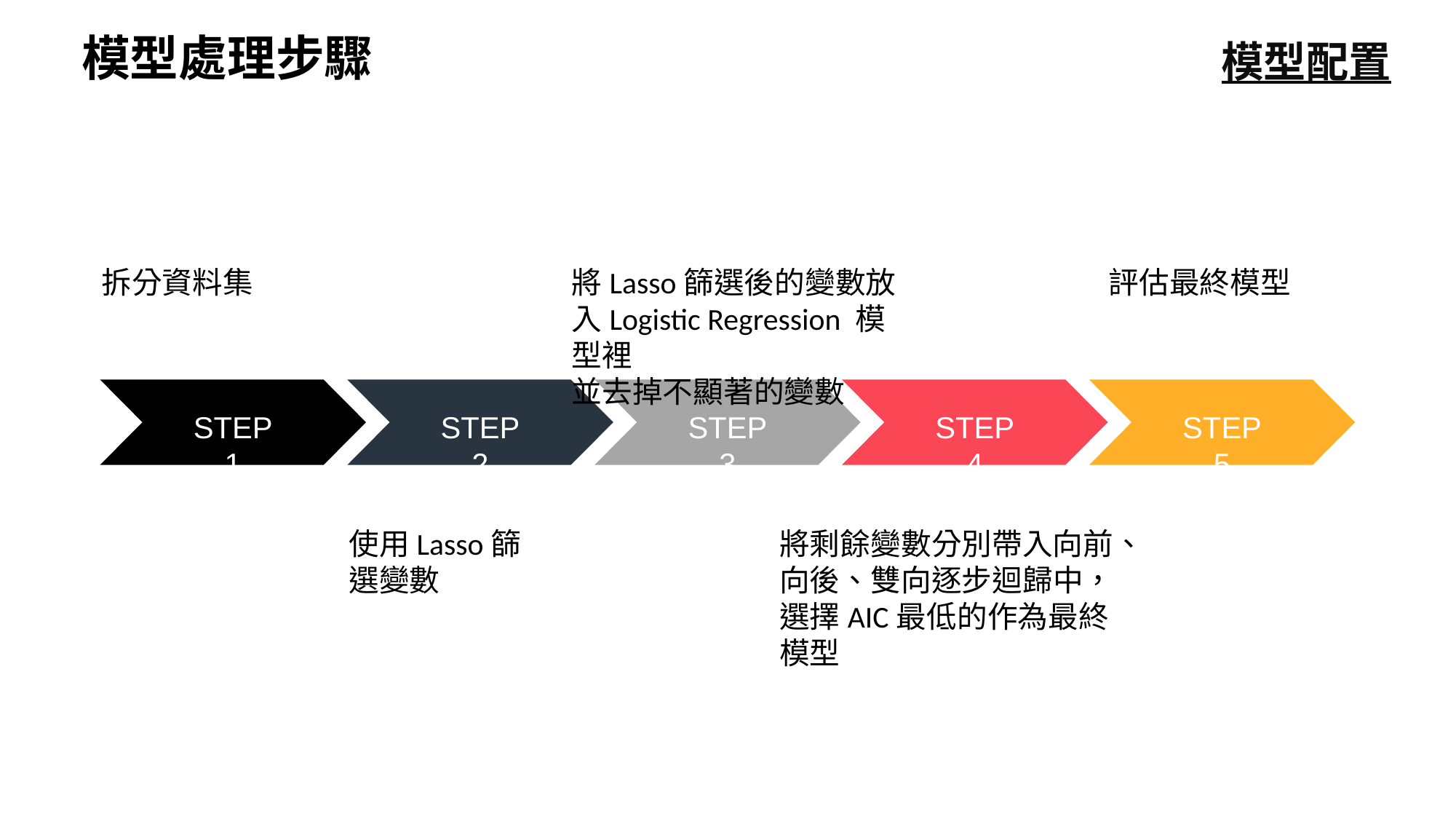

模型處理步驟
模型配置
拆分資料集
將Lasso篩選後的變數放入Logistic Regression 模型裡
並去掉不顯著的變數
評估最終模型

STEP1
STEP2
STEP3
STEP4
STEP5
使用Lasso篩選變數
將剩餘變數分別帶入向前、向後、雙向逐步迴歸中，選擇AIC最低的作為最終模型